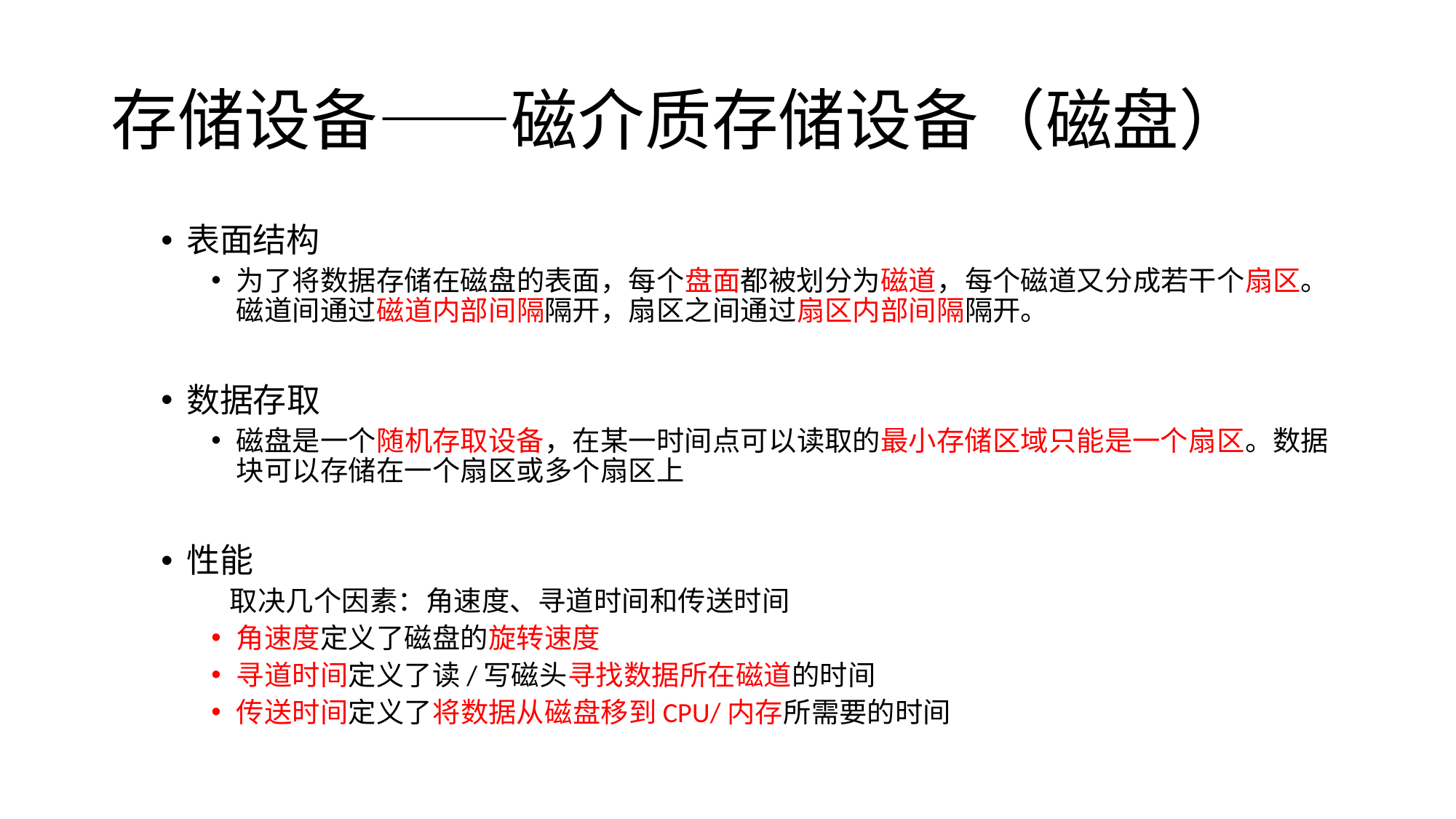

# 存储设备——磁介质存储设备（磁盘）
表面结构
为了将数据存储在磁盘的表面，每个盘面都被划分为磁道，每个磁道又分成若干个扇区。磁道间通过磁道内部间隔隔开，扇区之间通过扇区内部间隔隔开。

数据存取
磁盘是一个随机存取设备，在某一时间点可以读取的最小存储区域只能是一个扇区。数据块可以存储在一个扇区或多个扇区上

性能
  取决几个因素：角速度、寻道时间和传送时间
角速度定义了磁盘的旋转速度
寻道时间定义了读/写磁头寻找数据所在磁道的时间
传送时间定义了将数据从磁盘移到CPU/内存所需要的时间